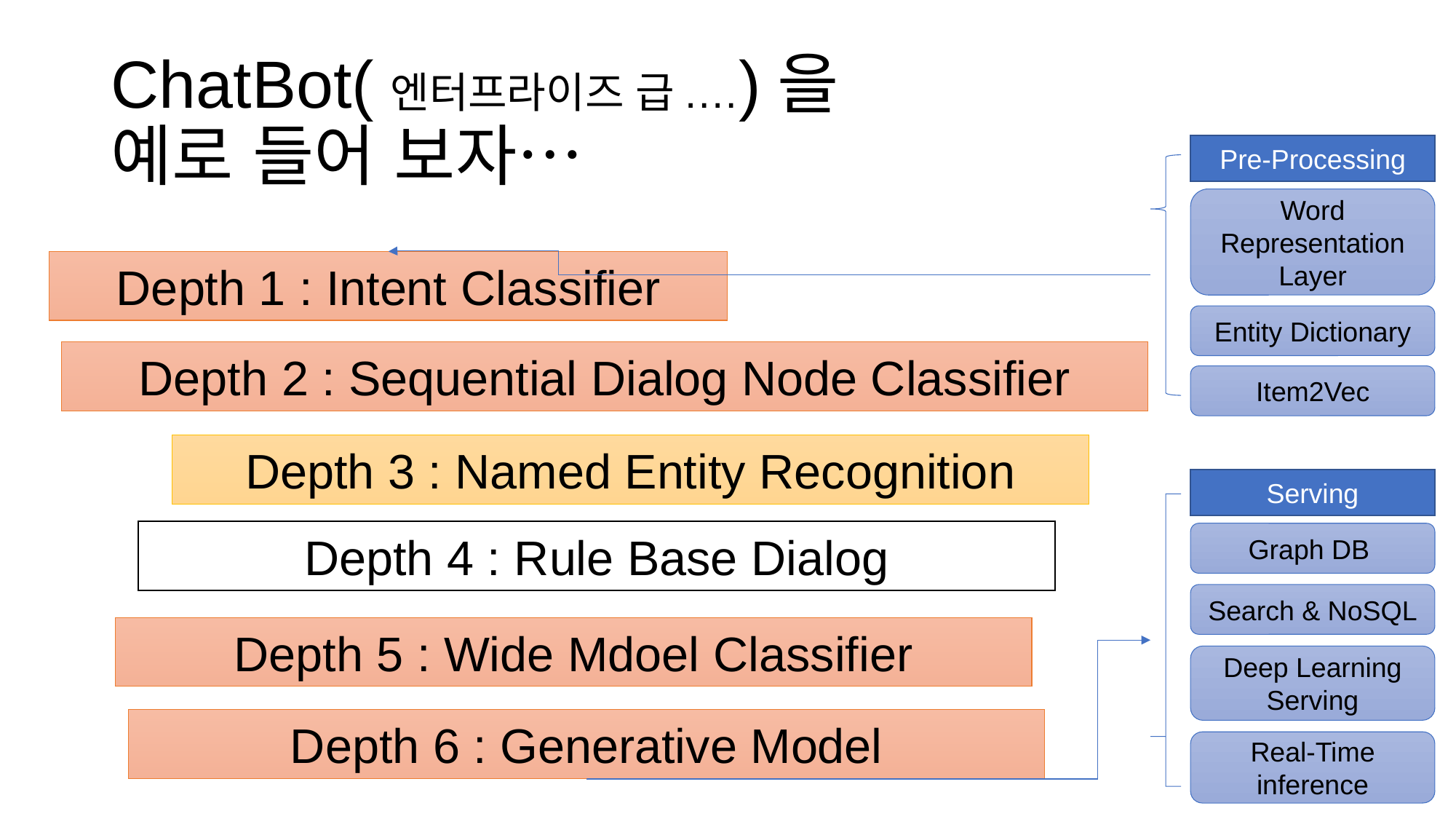

# ChatBot(엔터프라이즈 급.…)을 예로 들어 보자…
Pre-Processing

Word
Representation
Layer
Depth 1 : Intent Classifier
Entity Dictionary
Depth 2 : Sequential Dialog Node Classifier
Item2Vec
Depth 3 : Named Entity Recognition
Serving

Depth 4 : Rule Base Dialog
Graph DB
Search & NoSQL
Depth 5 : Wide Mdoel Classifier
Deep Learning Serving
Depth 6 : Generative Model
Real-Time inference